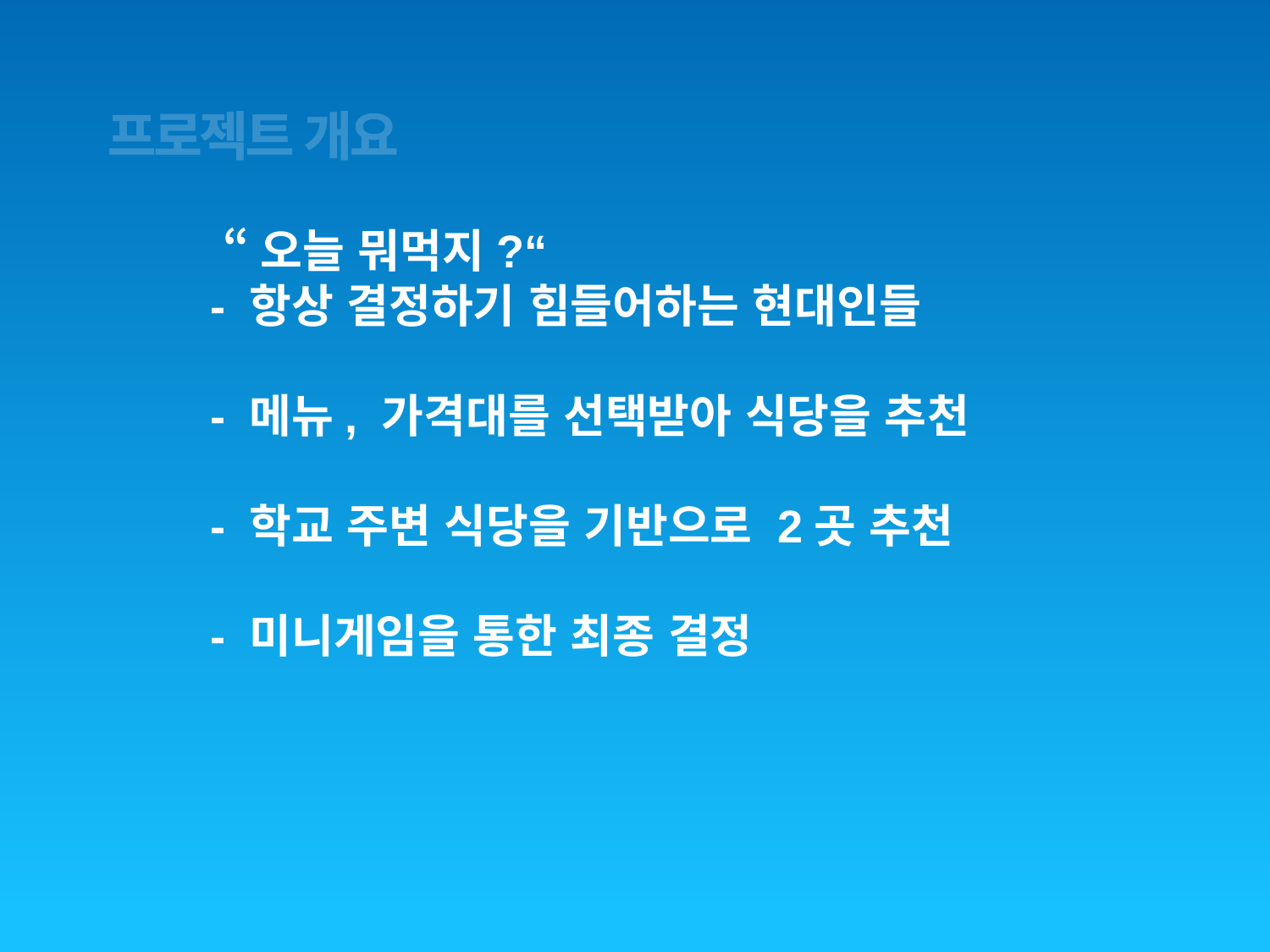

프로젝트 개요
  “오늘 뭐먹지?“
 - 항상 결정하기 힘들어하는 현대인들

 - 메뉴, 가격대를 선택받아 식당을 추천

 - 학교 주변 식당을 기반으로 2곳 추천

 - 미니게임을 통한 최종 결정